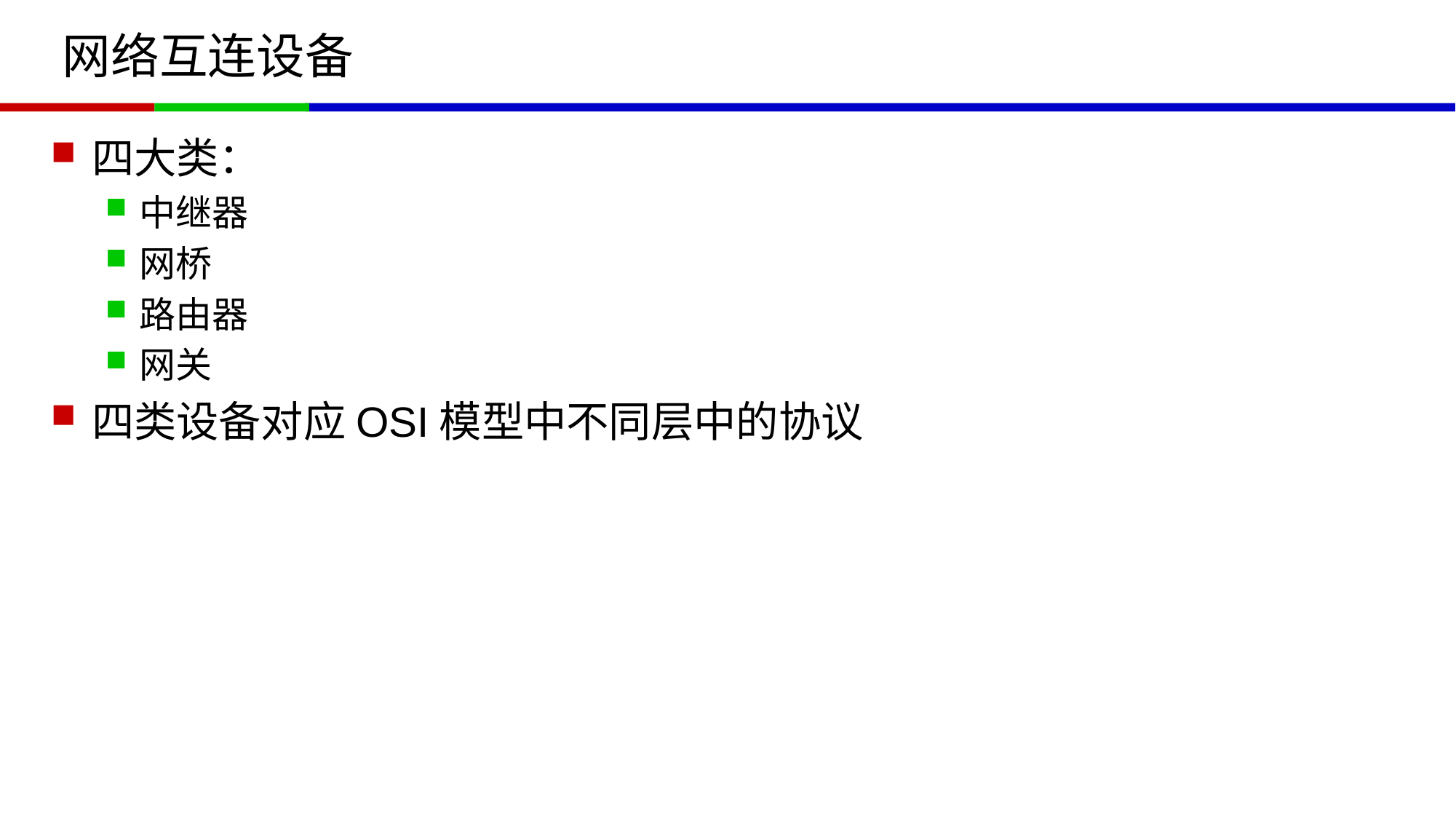

# 网络互连设备
四大类：
中继器
网桥
路由器
网关
四类设备对应OSI模型中不同层中的协议

40